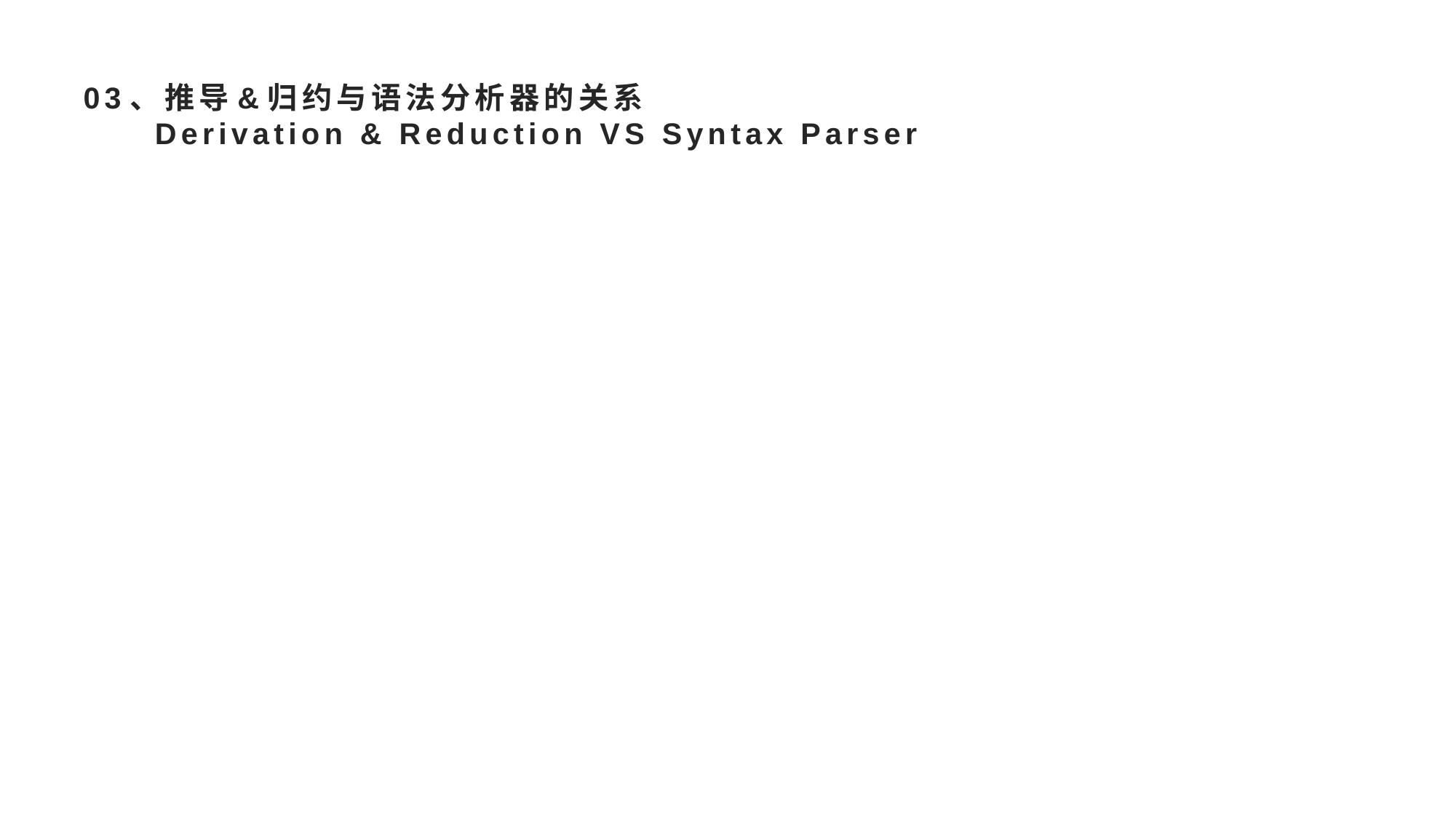

# 03、推导&归约与语法分析器的关系 Derivation & Reduction VS Syntax Parser

126